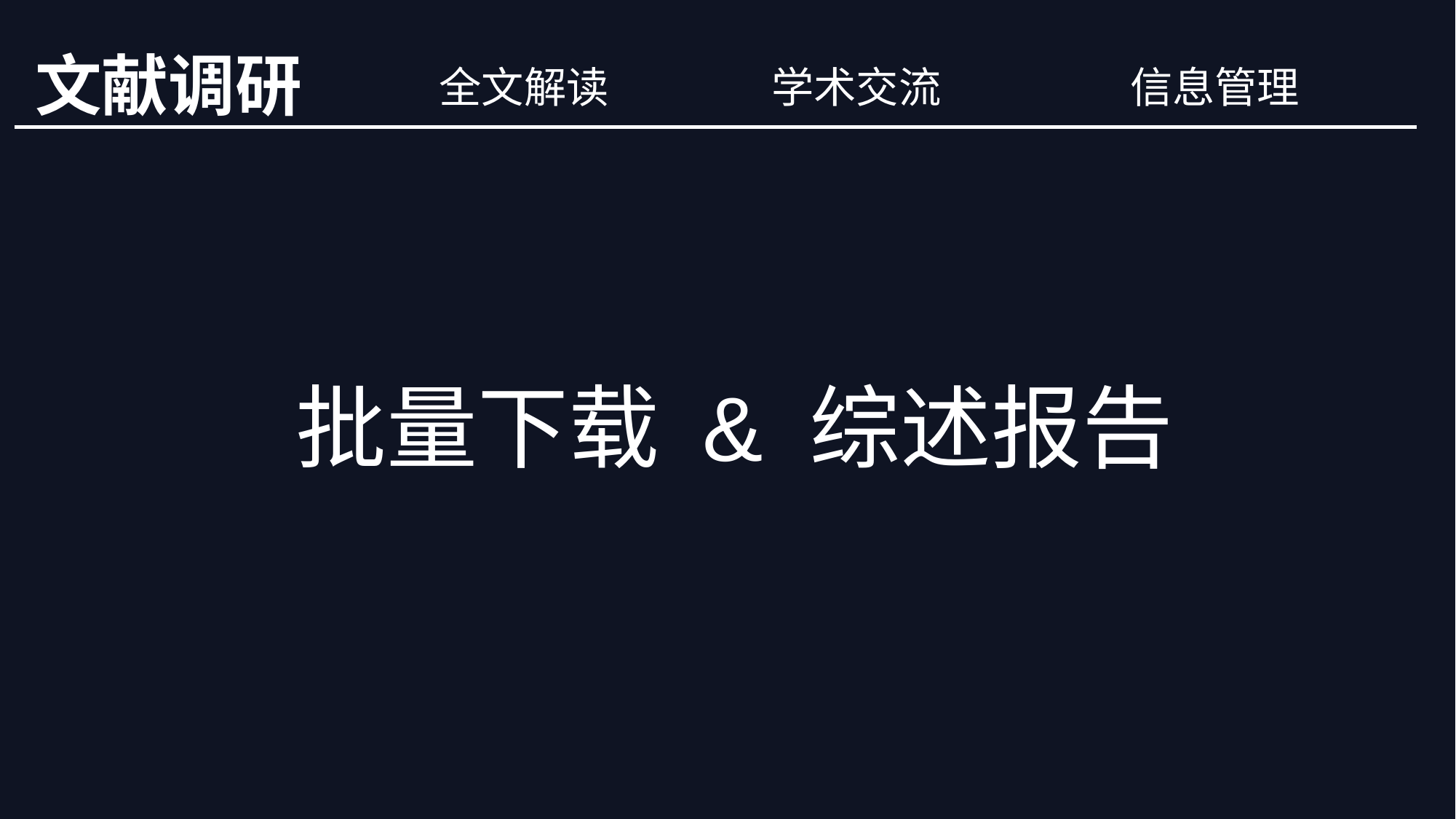

全文解读
学术交流
信息管理
# 文献调研

批量下载 & 综述报告